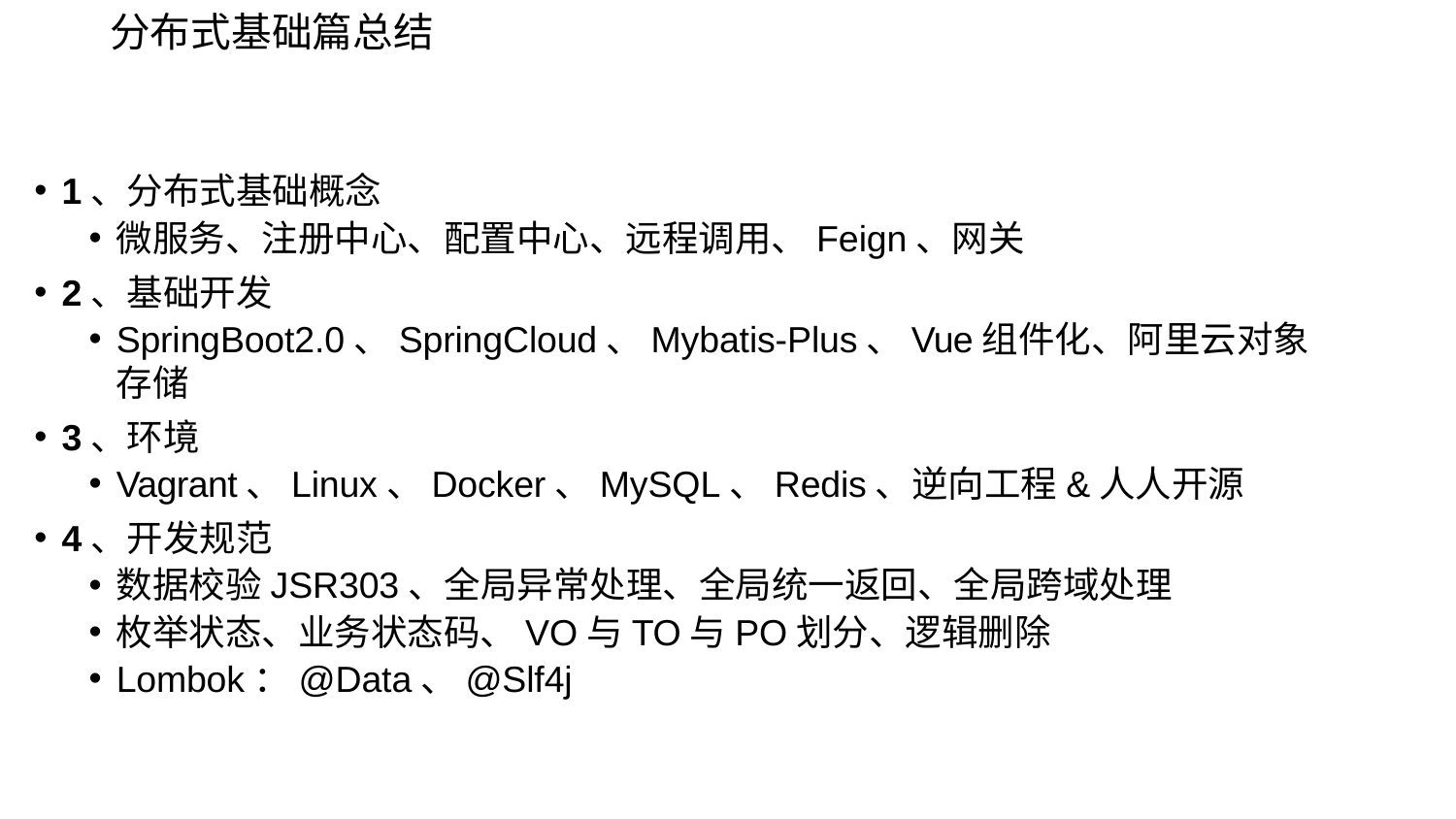

# 分布式基础篇总结
1、分布式基础概念
微服务、注册中心、配置中心、远程调用、Feign、网关
2、基础开发
SpringBoot2.0、SpringCloud、Mybatis-Plus、Vue组件化、阿里云对象存储
3、环境
Vagrant、Linux、Docker、MySQL、Redis、逆向工程&人人开源
4、开发规范
数据校验JSR303、全局异常处理、全局统一返回、全局跨域处理
枚举状态、业务状态码、VO与TO与PO划分、逻辑删除
Lombok：@Data、@Slf4j